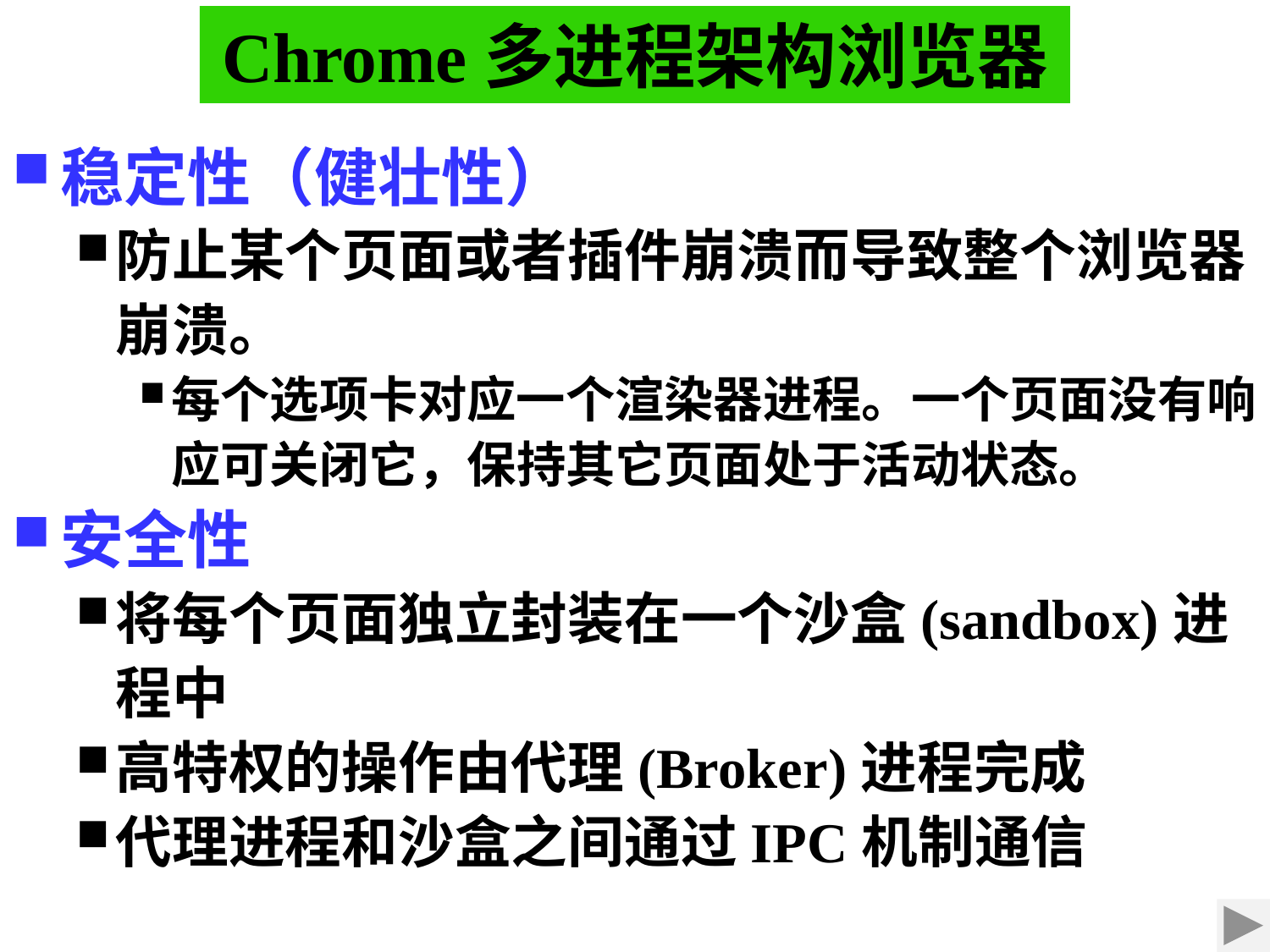

Chrome多进程架构浏览器
稳定性（健壮性）
防止某个页面或者插件崩溃而导致整个浏览器崩溃。
每个选项卡对应一个渲染器进程。一个页面没有响应可关闭它，保持其它页面处于活动状态。
安全性
将每个页面独立封装在一个沙盒(sandbox)进程中
高特权的操作由代理(Broker)进程完成
代理进程和沙盒之间通过IPC机制通信
2021/9/3